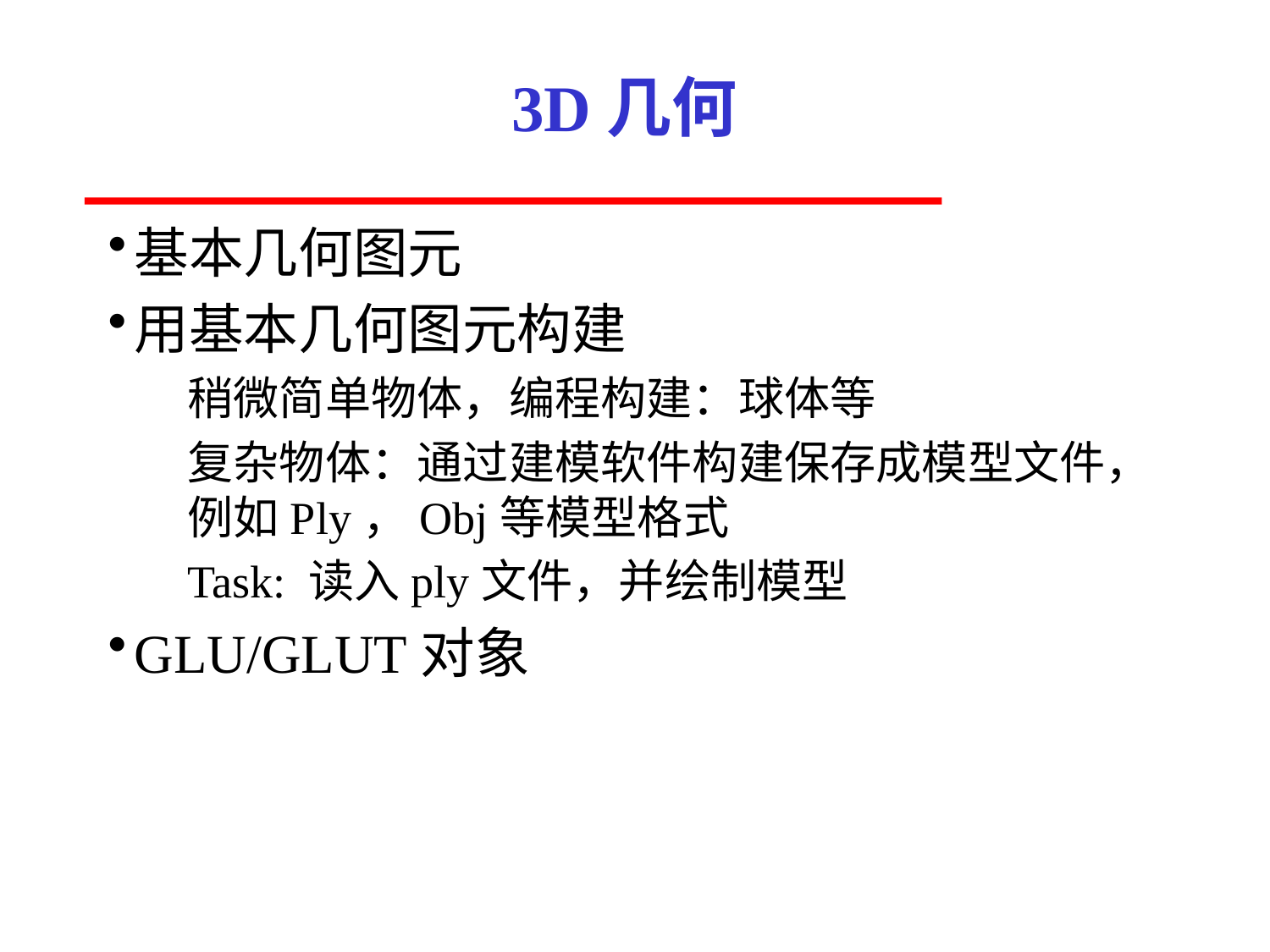

# 3D几何
基本几何图元
用基本几何图元构建
稍微简单物体，编程构建：球体等
复杂物体：通过建模软件构建保存成模型文件，例如Ply，Obj等模型格式
Task: 读入ply文件，并绘制模型
GLU/GLUT对象
8